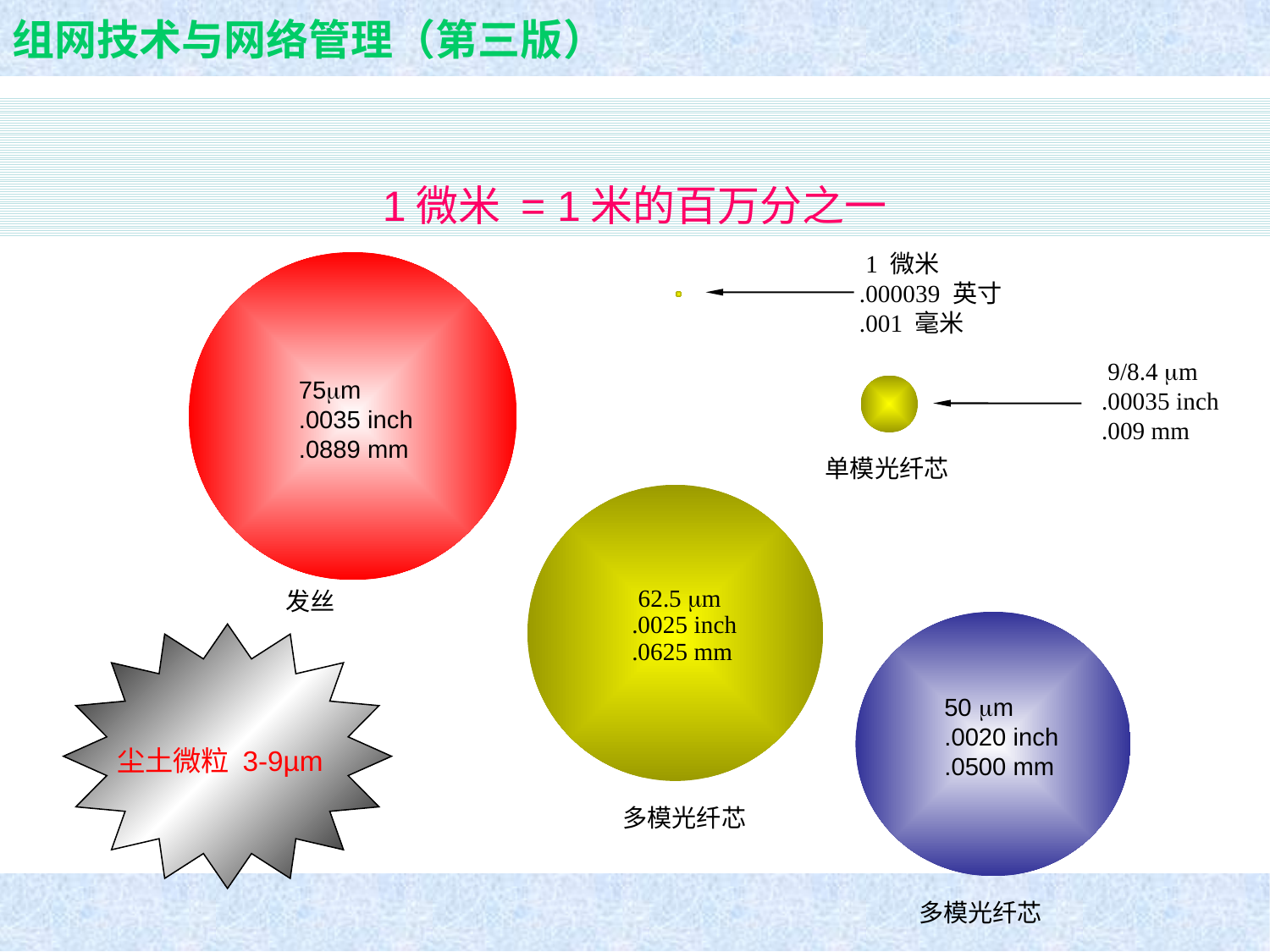

1微米 = 1米的百万分之一
 1 微米
.000039 英寸
.001 毫米

 9/8.4 μm
.00035 inch
.009 mm

75μm
.0035 inch
.0889 mm
单模光纤芯

 62.5 μm
.0025 inch
.0625 mm
发丝

50 μm
.0020 inch
.0500 mm
尘土微粒 3-9µm
多模光纤芯
多模光纤芯